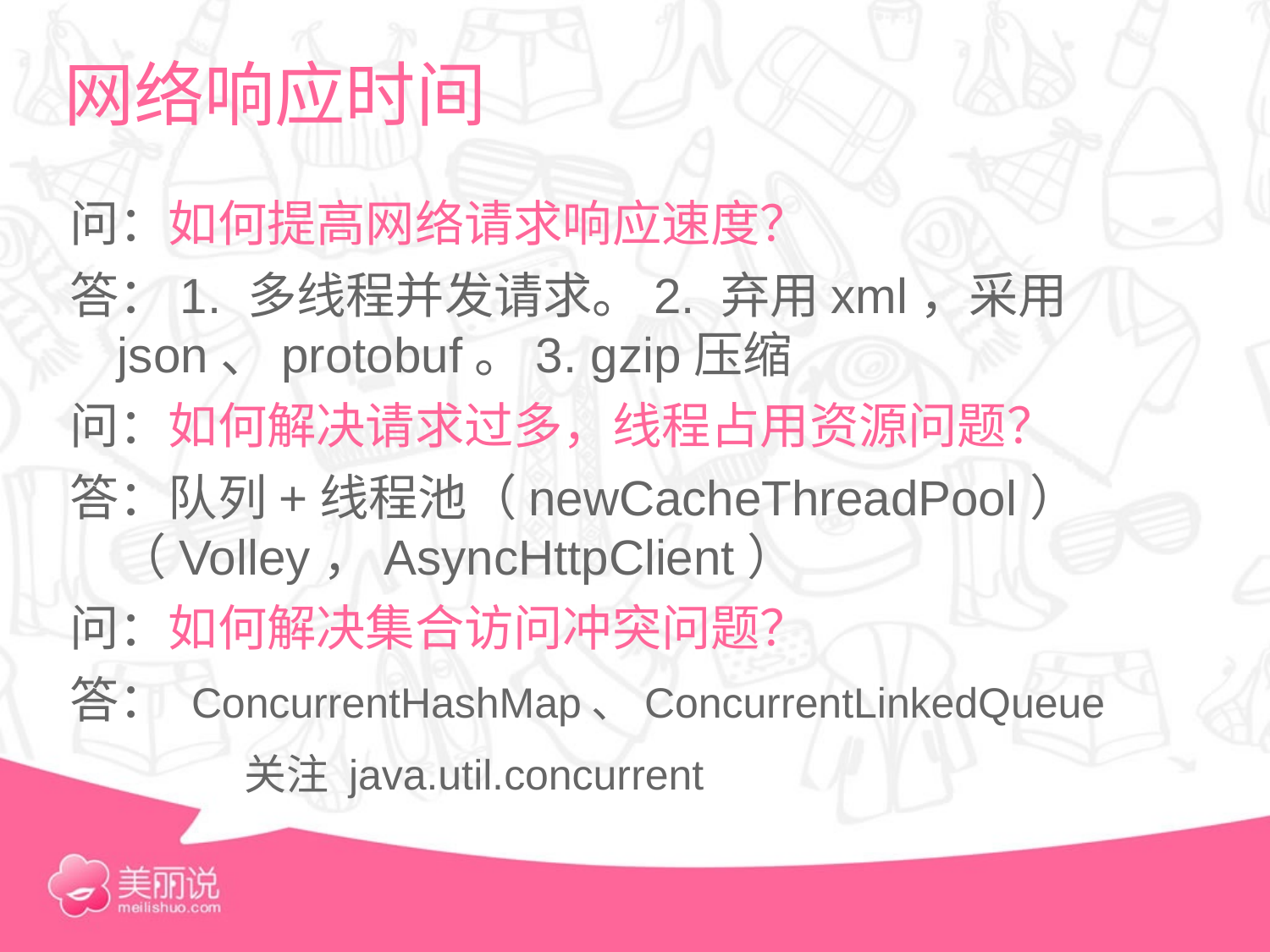

# 网络响应时间
问：如何提高网络请求响应速度？
答：1. 多线程并发请求。2. 弃用xml，采用json、protobuf。3. gzip压缩
问：如何解决请求过多，线程占用资源问题？
答：队列+线程池（newCacheThreadPool） （Volley，AsyncHttpClient）
问：如何解决集合访问冲突问题？
答： ConcurrentHashMap、ConcurrentLinkedQueue
		关注 java.util.concurrent